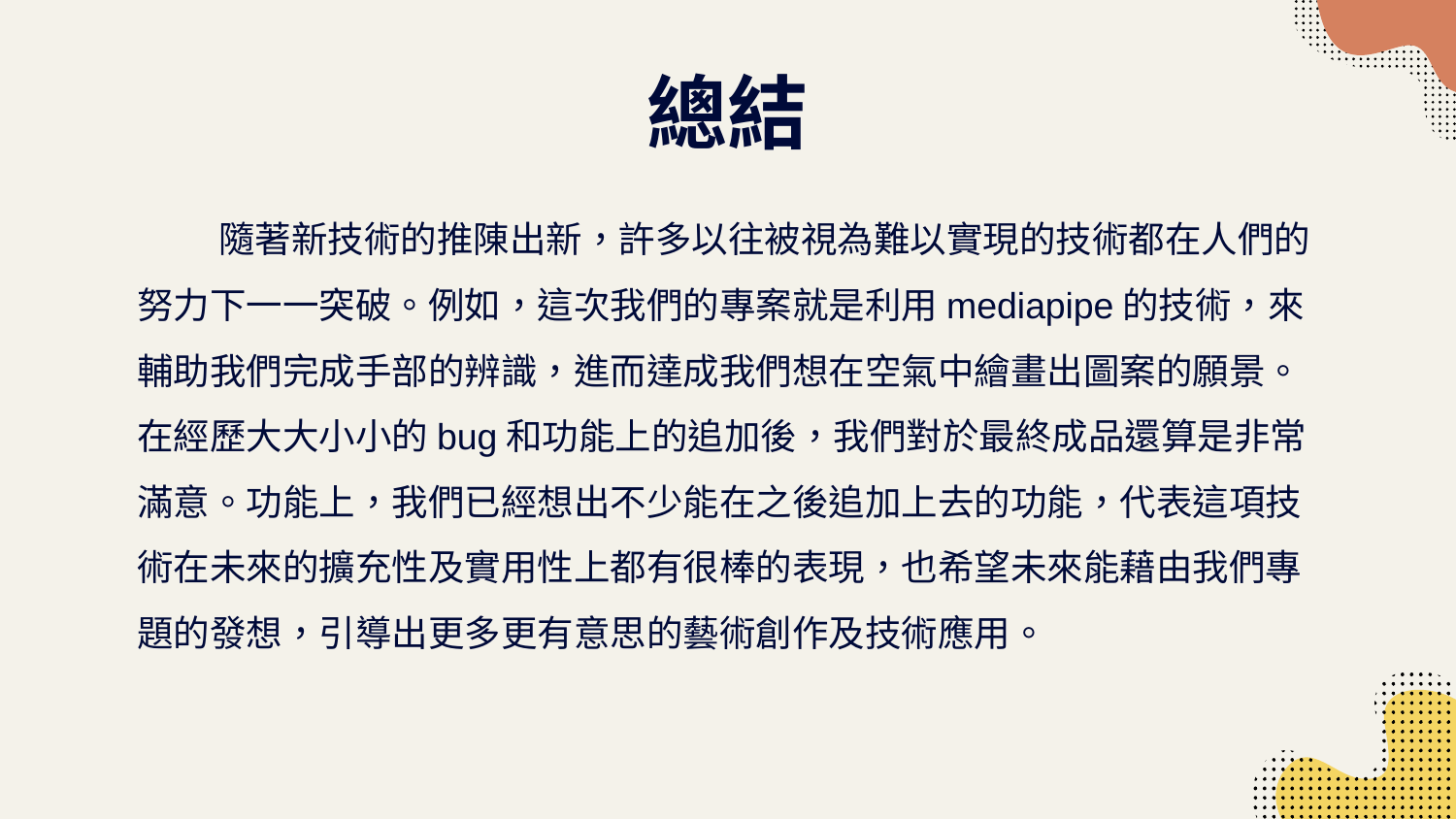

# 總結
        隨著新技術的推陳出新，許多以往被視為難以實現的技術都在人們的努力下一一突破。例如，這次我們的專案就是利用mediapipe的技術，來輔助我們完成手部的辨識，進而達成我們想在空氣中繪畫出圖案的願景。在經歷大大小小的bug和功能上的追加後，我們對於最終成品還算是非常滿意。功能上，我們已經想出不少能在之後追加上去的功能，代表這項技術在未來的擴充性及實用性上都有很棒的表現，也希望未來能藉由我們專題的發想，引導出更多更有意思的藝術創作及技術應用。